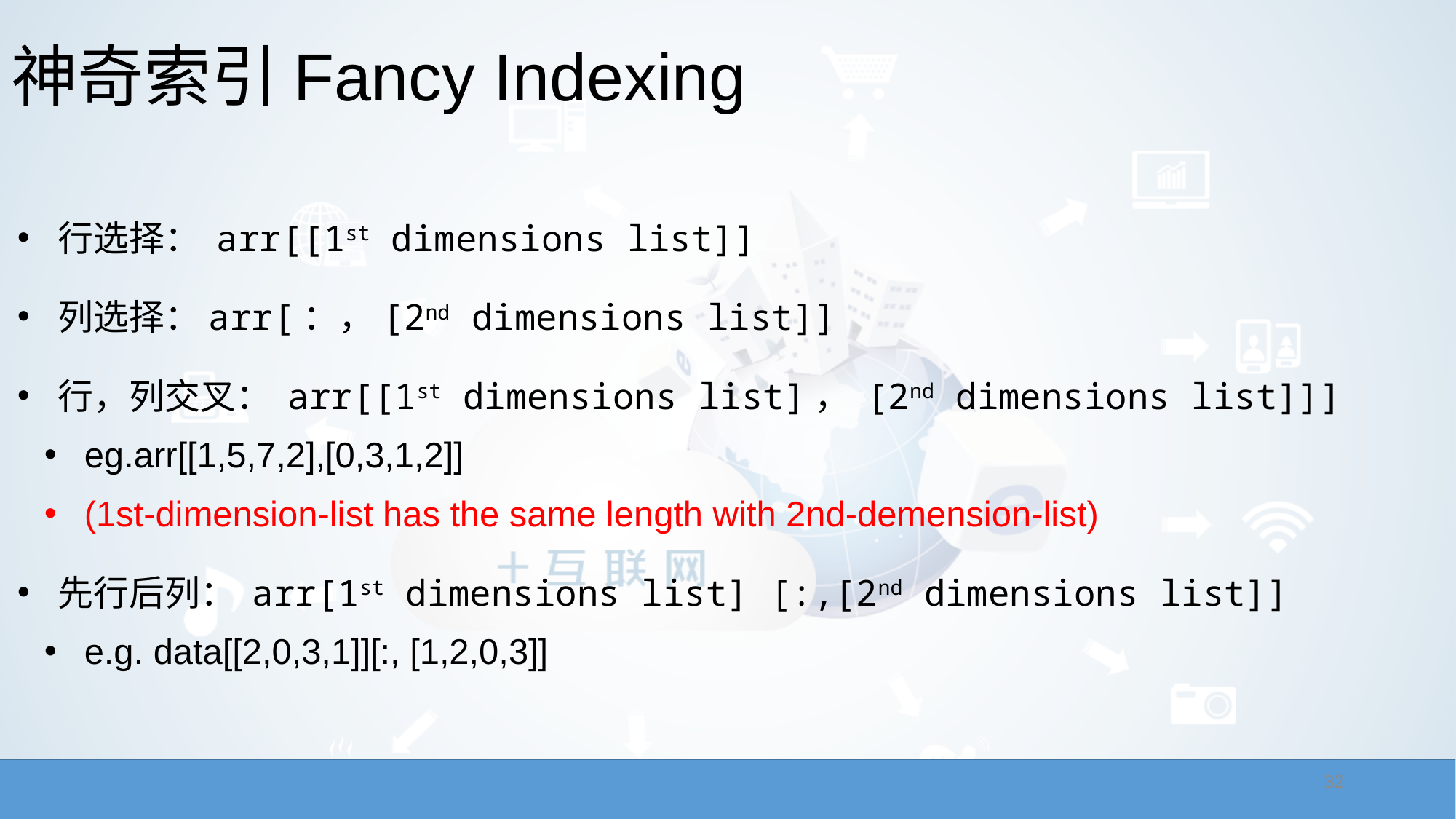

# 神奇索引﻿Fancy Indexing
行选择： arr[[1st dimensions list]]
列选择：arr[：，[2nd dimensions list]]
行，列交叉： arr[[1st dimensions list]， [2nd dimensions list]]]
eg.arr[[1,5,7,2],[0,3,1,2]]﻿
(﻿1st-dimension-list has the same length with 2nd-demension-list)
先行后列： arr[1st dimensions list] [:,[2nd dimensions list]]
e.g. data[[2,0,3,1]][:, [1,2,0,3]]

32